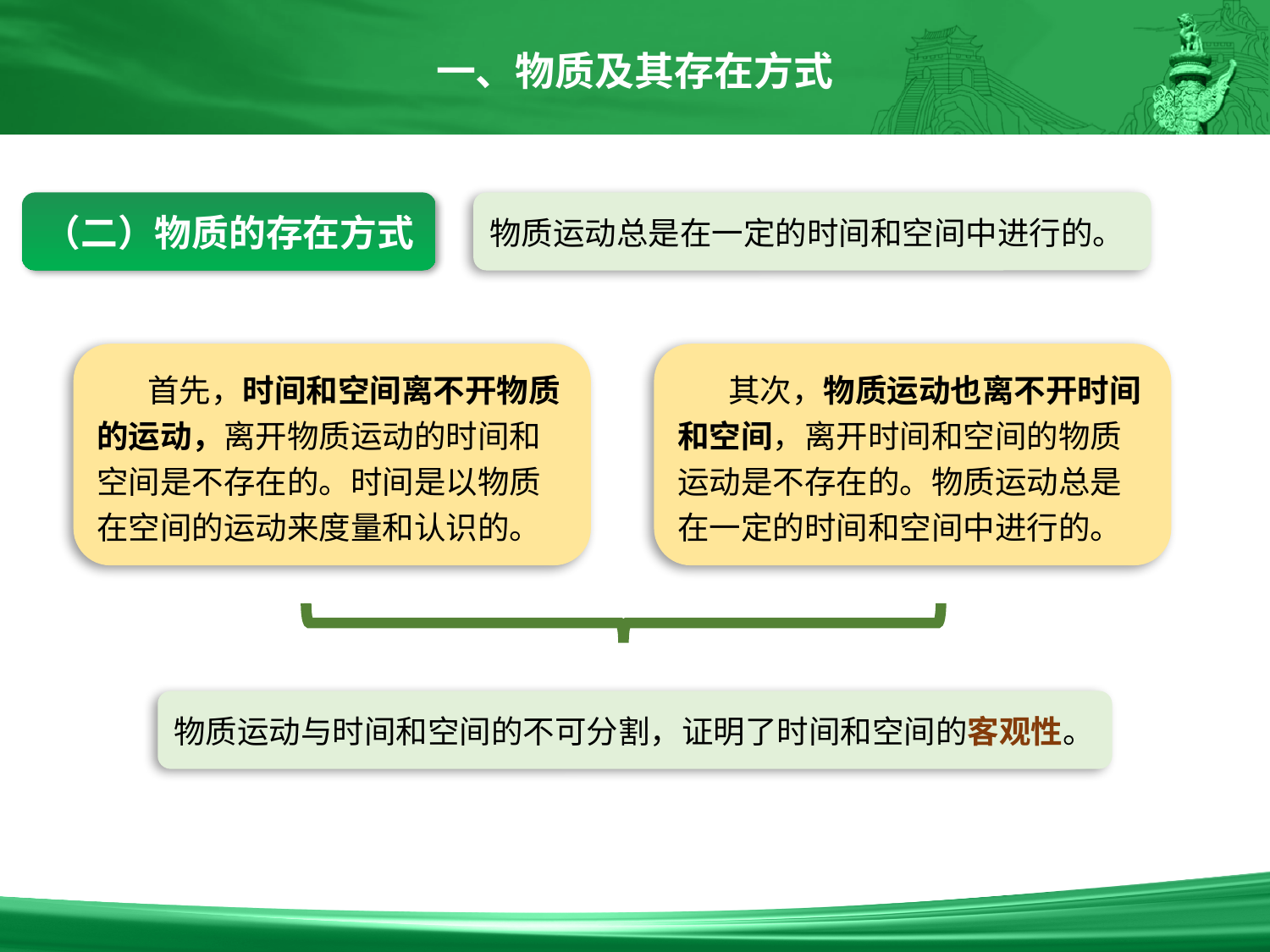

一、物质及其存在方式
（二）物质的存在方式
物质运动总是在一定的时间和空间中进行的。

      首先，时间和空间离不开物质的运动，离开物质运动的时间和空间是不存在的。时间是以物质在空间的运动来度量和认识的。
      其次，物质运动也离不开时间和空间，离开时间和空间的物质运动是不存在的。物质运动总是在一定的时间和空间中进行的。
物质运动与时间和空间的不可分割，证明了时间和空间的客观性。